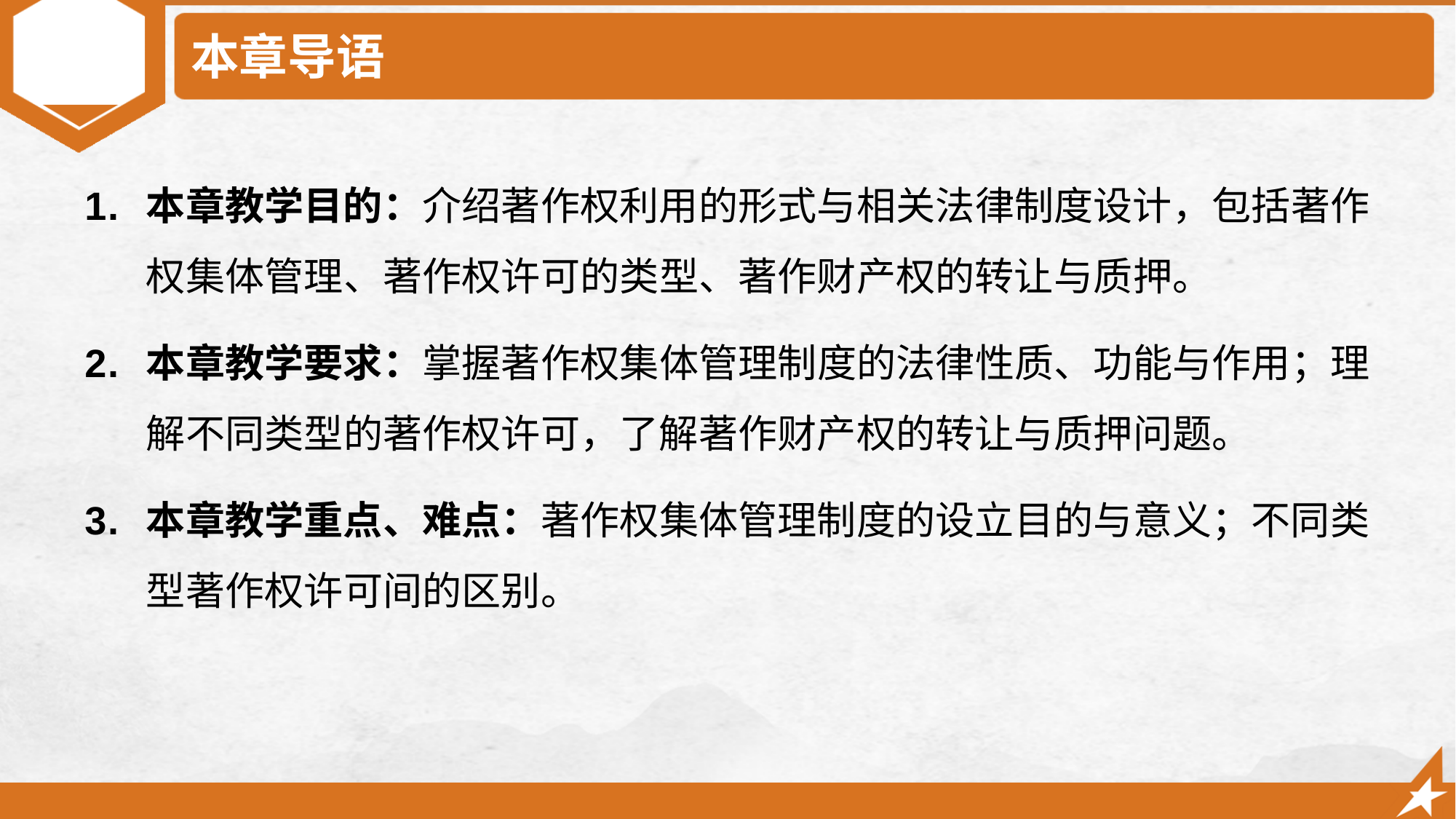

# 本章导语
本章教学目的：介绍著作权利用的形式与相关法律制度设计，包括著作权集体管理、著作权许可的类型、著作财产权的转让与质押。
本章教学要求：掌握著作权集体管理制度的法律性质、功能与作用；理解不同类型的著作权许可，了解著作财产权的转让与质押问题。
本章教学重点、难点：著作权集体管理制度的设立目的与意义；不同类型著作权许可间的区别。